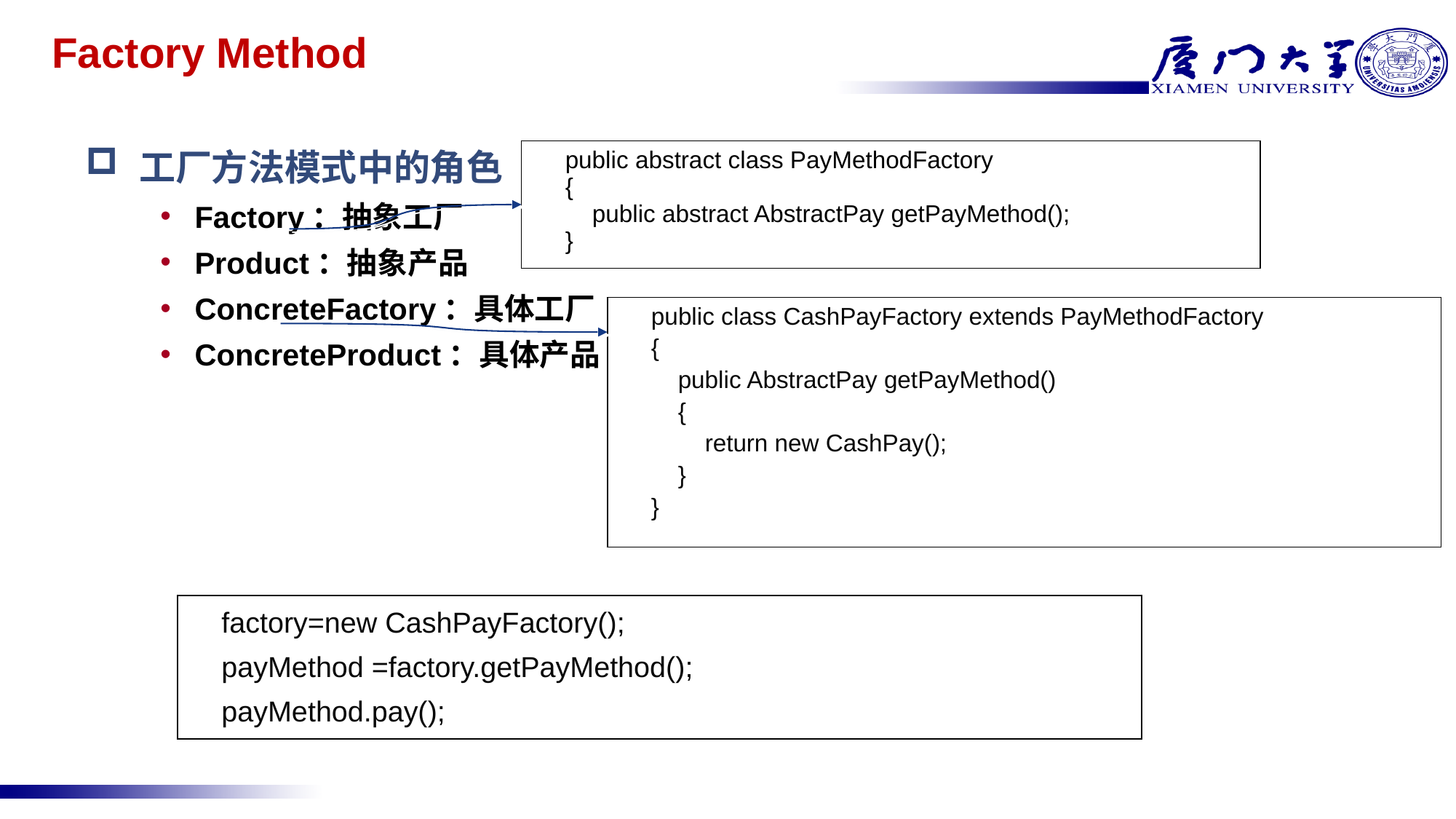

# Factory Method
工厂方法模式中的角色
Factory：抽象工厂
Product：抽象产品
ConcreteFactory：具体工厂
ConcreteProduct：具体产品

| public abstract class PayMethodFactory { public abstract AbstractPay getPayMethod(); } |
| --- |
| public class CashPayFactory extends PayMethodFactory { public AbstractPay getPayMethod() { return new CashPay(); } } |
| --- |
| factory=new CashPayFactory(); payMethod =factory.getPayMethod(); payMethod.pay(); |
| --- |